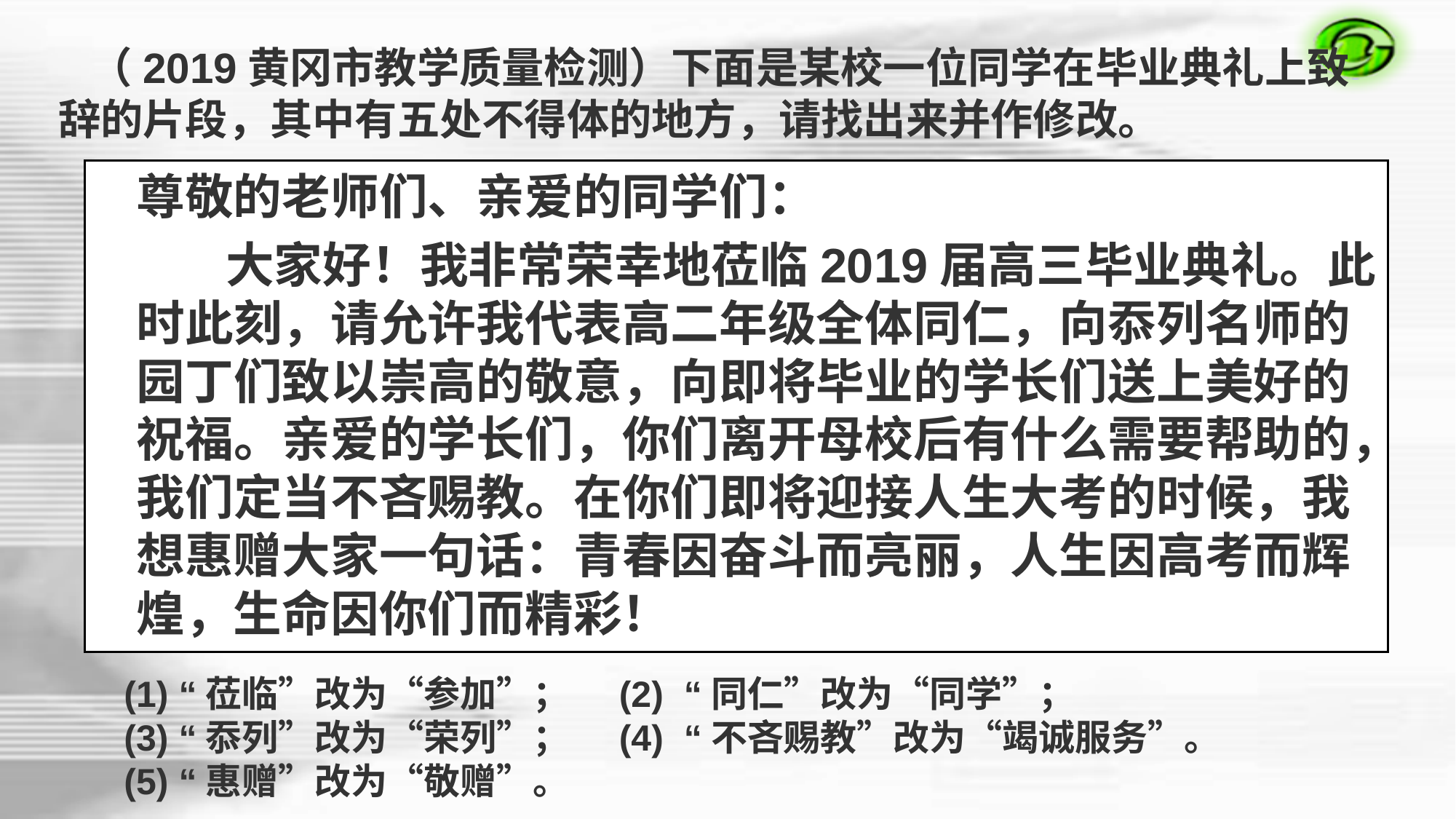

（2019黄冈市教学质量检测）下面是某校一位同学在毕业典礼上致辞的片段，其中有五处不得体的地方，请找出来并作修改。
尊敬的老师们、亲爱的同学们：
       大家好！我非常荣幸地莅临2019届高三毕业典礼。此时此刻，请允许我代表高二年级全体同仁，向忝列名师的园丁们致以崇高的敬意，向即将毕业的学长们送上美好的祝福。亲爱的学长们，你们离开母校后有什么需要帮助的，我们定当不吝赐教。在你们即将迎接人生大考的时候，我想惠赠大家一句话：青春因奋斗而亮丽，人生因高考而辉煌，生命因你们而精彩！
(1) “莅临”改为“参加”；     (2)  “同仁”改为“同学”；   
(3) “忝列”改为“荣列”；     (4)  “不吝赐教”改为“竭诚服务”。   
(5) “惠赠”改为“敬赠”。